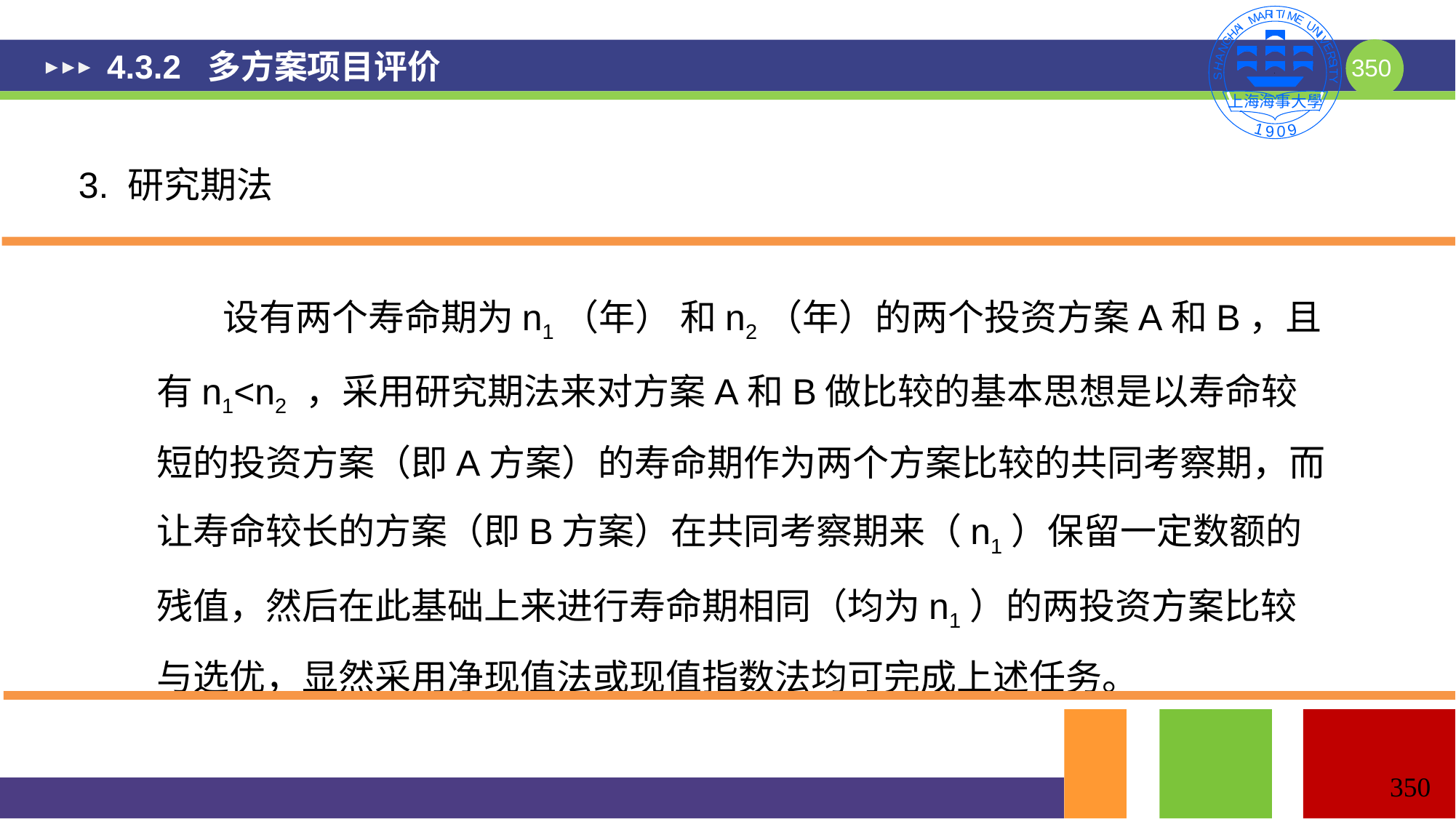

# 4.3.2  多方案项目评价
3. 研究期法

       设有两个寿命期为n1（年） 和n2（年）的两个投资方案A和B，且有n1<n2 ，采用研究期法来对方案A和B做比较的基本思想是以寿命较短的投资方案（即A方案）的寿命期作为两个方案比较的共同考察期，而让寿命较长的方案（即B方案）在共同考察期来（n1）保留一定数额的残值，然后在此基础上来进行寿命期相同（均为n1）的两投资方案比较与选优，显然采用净现值法或现值指数法均可完成上述任务。

350

350